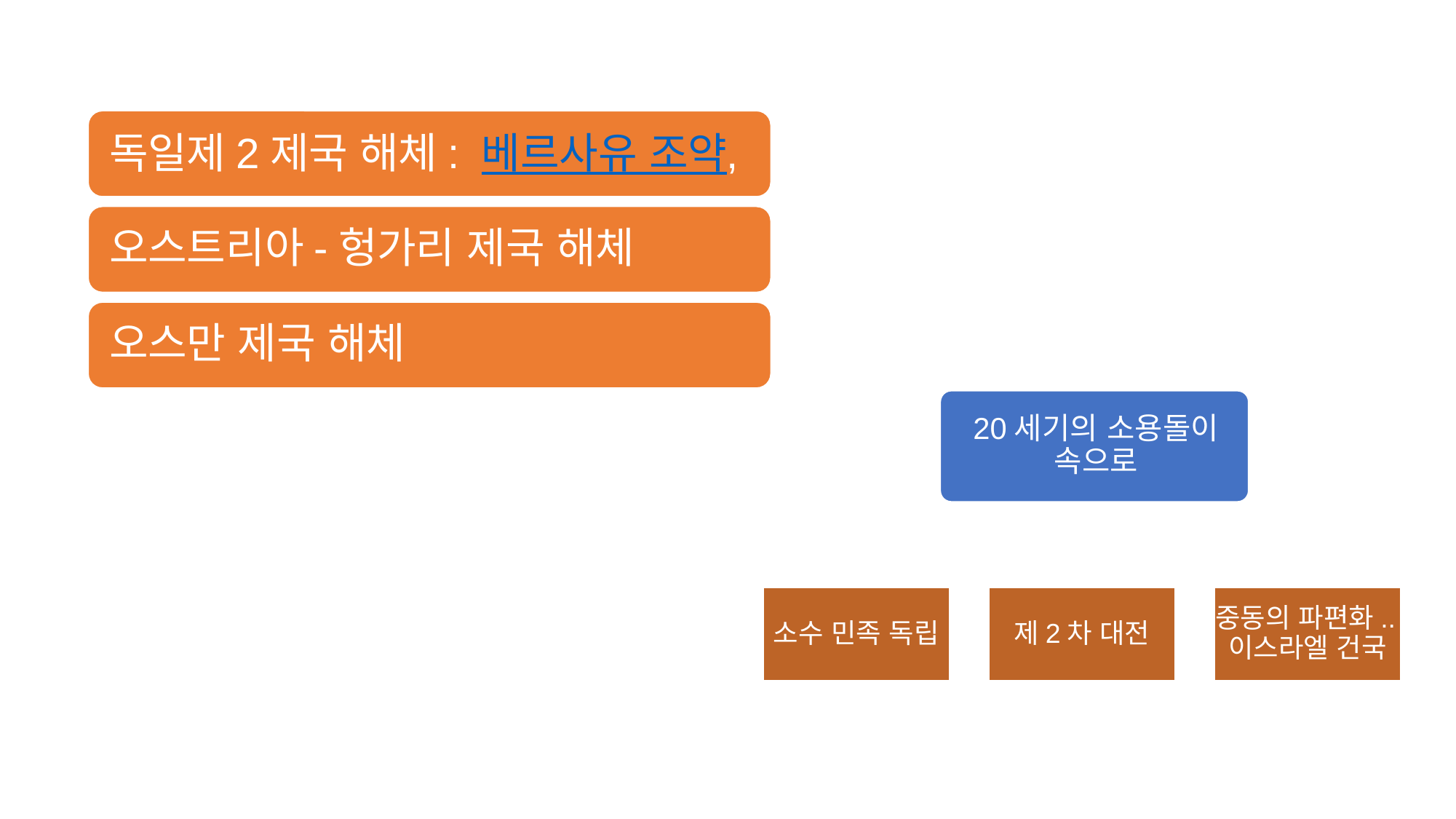

독일제2제국 해체: 베르사유 조약,
오스트리아-헝가리 제국 해체
오스만 제국 해체
20세기의 소용돌이 속으로
소수 민족 독립
제2차 대전
중동의 파편화..이스라엘 건국